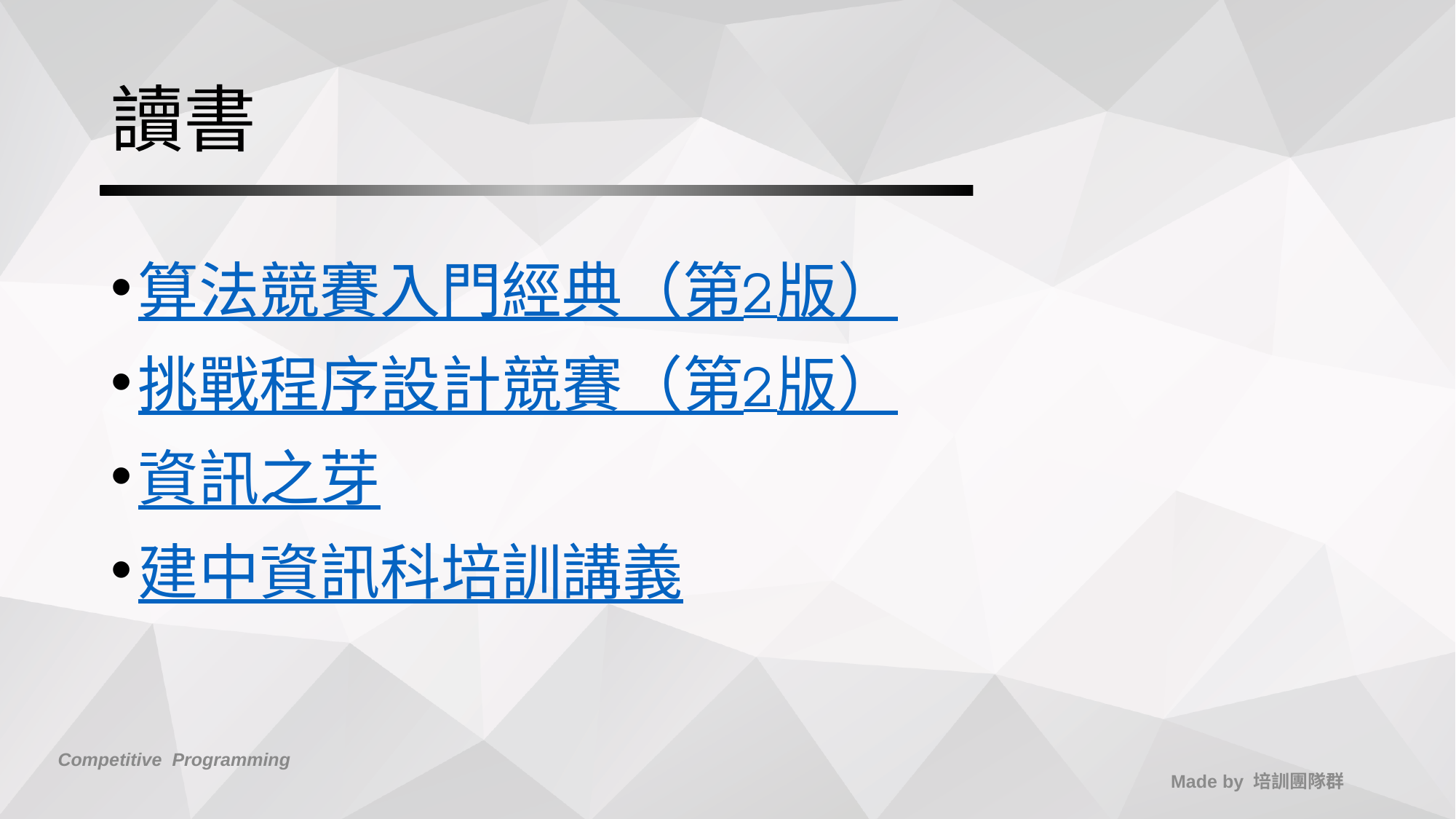

# 讀書
算法競賽入門經典（第2版）
挑戰程序設計競賽（第2版）
資訊之芽
建中資訊科培訓講義